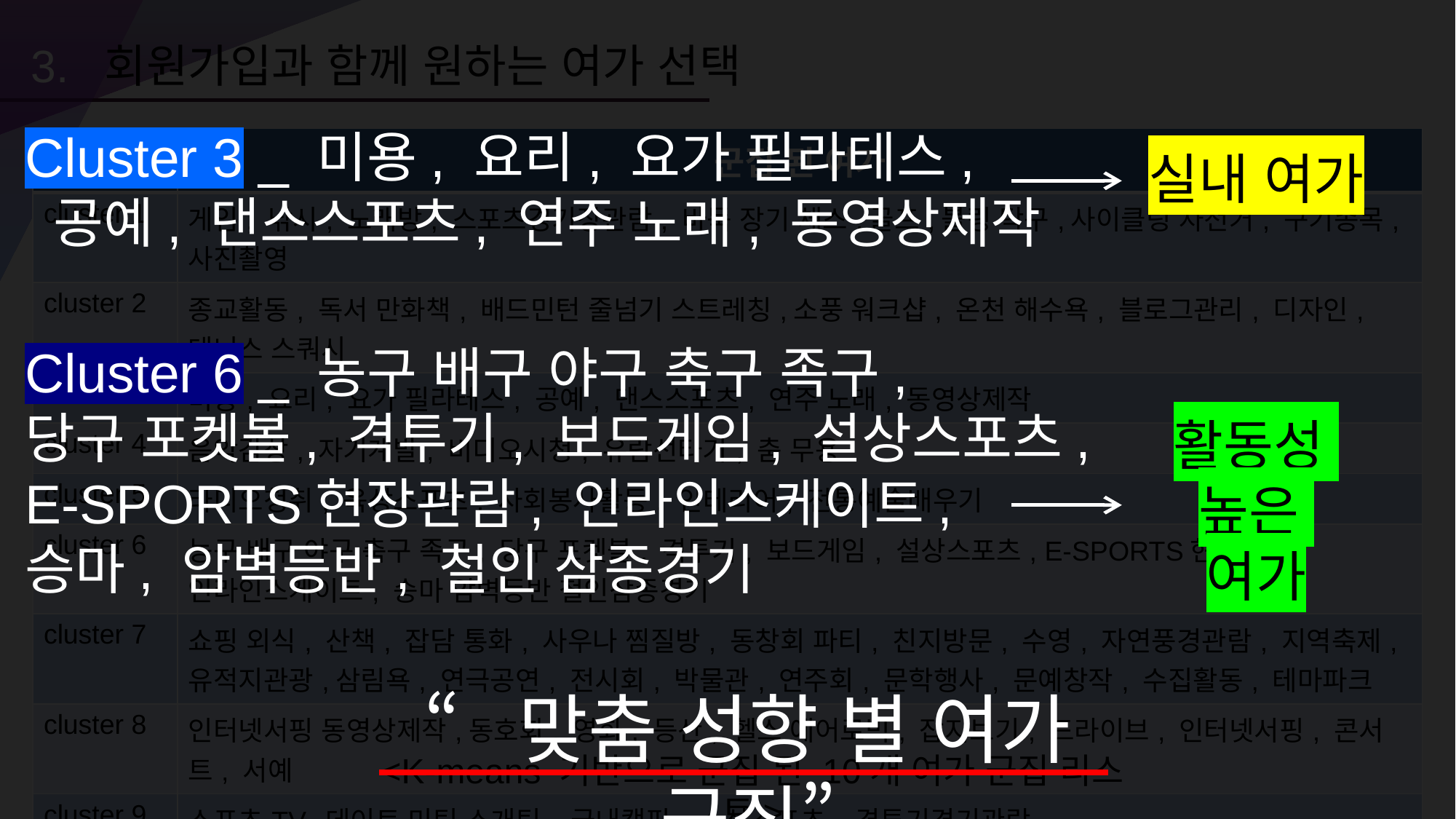

3.  회원가입과 함께 원하는 여가 선택
Cluster 3 _ 미용, 요리, 요가 필라테스,
 공예, 댄스스포츠, 연주 노래, 동영상제작
| 군집 | 군집 된 여가 |
| --- | --- |
| cluster 1 | 게임, 낚시, 노래방, 스포츠경기장관람, 바둑 장기 체스,골프,볼링 탁구,사이클링 자전거, 구기종목, 사진촬영 |
| cluster 2 | 종교활동, 독서 만화책, 배드민턴 줄넘기 스트레칭,소풍 워크샵, 온천 해수욕, 블로그관리, 디자인, 테니스 스쿼시 |
| cluster 3 | 미용, 요리, 요가 필라테스, 공예, 댄스스포츠, 연주 노래, 동영상제작 |
| cluster 4 | 음악감상, 자기계발, 비디오시청, 유람선타기, 춤 무용 |
| cluster 5 | 라디오청취, 육상스포츠, 사회봉사활동, 인테리어, 전통예술배우기 |
| cluster 6 | 농구 배구 야구 축구 족구, 당구 포켓볼, 격투기, 보드게임, 설상스포츠, E-SPORTS현장관람, 인라인스케이트, 승마 암벽등반 철인삼종경기 |
| cluster 7 | 쇼핑 외식, 산책, 잡담 통화, 사우나 찜질방, 동창회 파티, 친지방문, 수영, 자연풍경관람, 지역축제, 유적지관광,삼림욕, 연극공연, 전시회, 박물관, 연주회, 문학행사, 문예창작, 수집활동, 테마파크 |
| cluster 8 | 인터넷서핑 동영상제작,동호회, 영화, 등산, 헬스 에어로빅, 잡지보기, 드라이브, 인터넷서핑, 콘서트, 서예 |
| cluster 9 | 스포츠TV, 데이트 미팅 소개팅, 국내캠핑, 수상스포츠, 격투기경기관람 |
| cluster 10 | 전통예술공연, 무용공연, 빙상스포츠 |
실내 여가
Cluster 6 _ 농구 배구 야구 축구 족구,
당구 포켓볼, 격투기, 보드게임, 설상스포츠,
E-SPORTS현장관람, 인라인스케이트,
승마, 암벽등반, 철인 삼종경기
활동성
높은
여가
“맞춤 성향 별 여가 군집”
<K-means 기반으로 군집 된 10개 여가 군집 리스트>